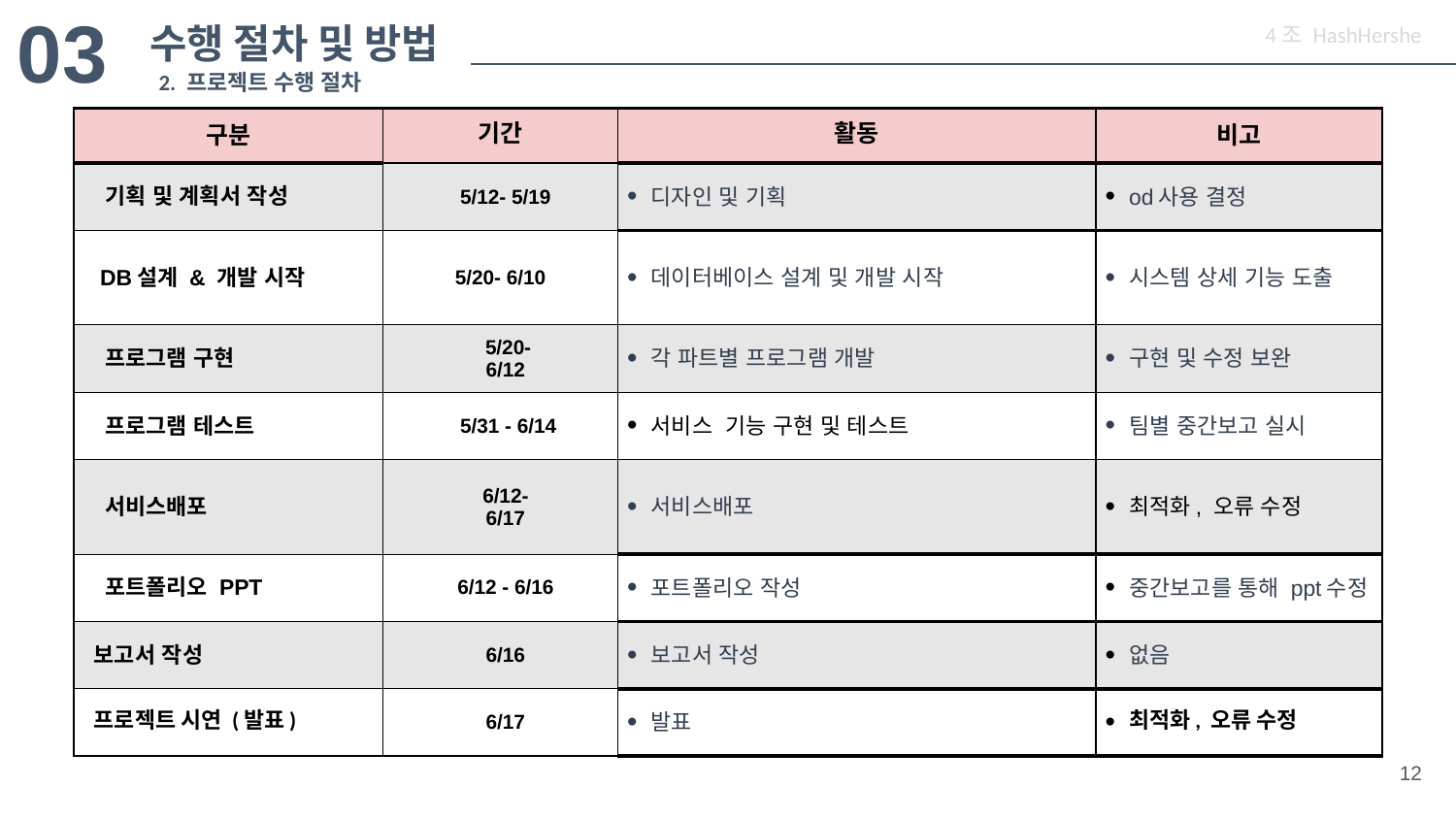

03
4조 HashHershe
수행 절차 및 방법
2. 프로젝트 수행 절차
| 구분 | 기간 | 활동 | 비고 |
| --- | --- | --- | --- |
| 기획 및 계획서 작성 | 5/12- 5/19 | 디자인 및 기획 | od사용 결정 |
| DB설계 & 개발 시작 | 5/20- 6/10 | 데이터베이스 설계 및 개발 시작 | 시스템 상세 기능 도출 |
| 프로그램 구현 | 5/20- 6/12 | 각 파트별 프로그램 개발 | 구현 및 수정 보완 |
| 프로그램 테스트 | 5/31 - 6/14 | 서비스 기능 구현 및 테스트 | 팀별 중간보고 실시 |
| 서비스배포 | 6/12- 6/17 | 서비스배포 | 최적화, 오류 수정 |
| 포트폴리오 PPT | 6/12 - 6/16 | 포트폴리오 작성 | 중간보고를 통해 ppt수정 |
| 보고서 작성 | 6/16 | 보고서 작성 | 없음 |
| 프로젝트 시연 (발표) | 6/17 | 발표 | 최적화, 오류 수정 |
12